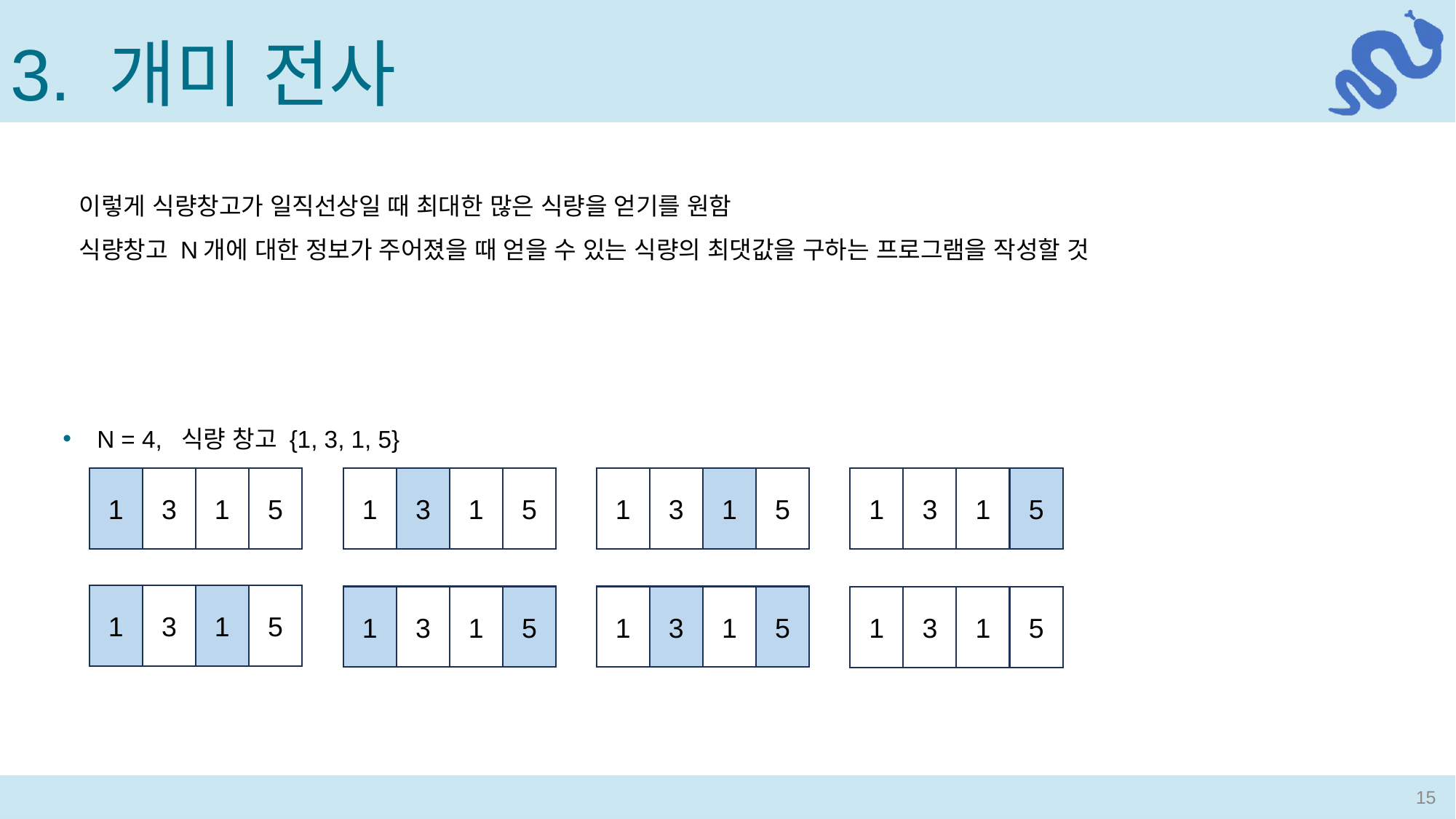

3. 개미 전사
이렇게 식량창고가 일직선상일 때 최대한 많은 식량을 얻기를 원함
식량창고 N개에 대한 정보가 주어졌을 때 얻을 수 있는 식량의 최댓값을 구하는 프로그램을 작성할 것
N = 4,  식량 창고 {1, 3, 1, 5}
1
5
3
1
1
5
3
1
1
5
3
1
1
5
3
1
1
5
3
1
1
5
3
1
1
5
3
1
1
5
3
1
15